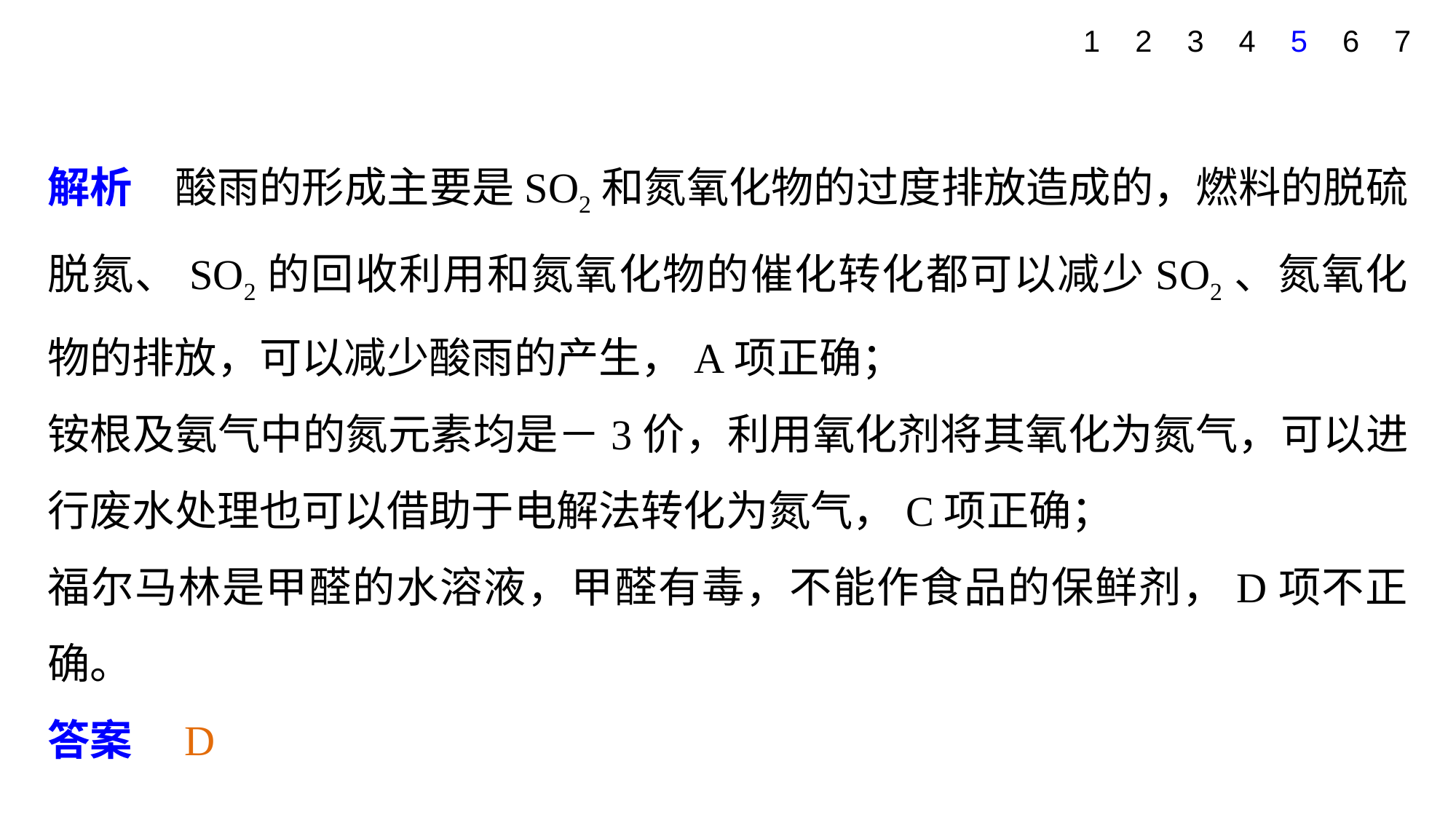

1
2
3
4
5
6
7
解析　酸雨的形成主要是SO2和氮氧化物的过度排放造成的，燃料的脱硫脱氮、SO2的回收利用和氮氧化物的催化转化都可以减少SO2、氮氧化物的排放，可以减少酸雨的产生，A项正确；
铵根及氨气中的氮元素均是－3价，利用氧化剂将其氧化为氮气，可以进行废水处理也可以借助于电解法转化为氮气，C项正确；
福尔马林是甲醛的水溶液，甲醛有毒，不能作食品的保鲜剂，D项不正确。
答案　D